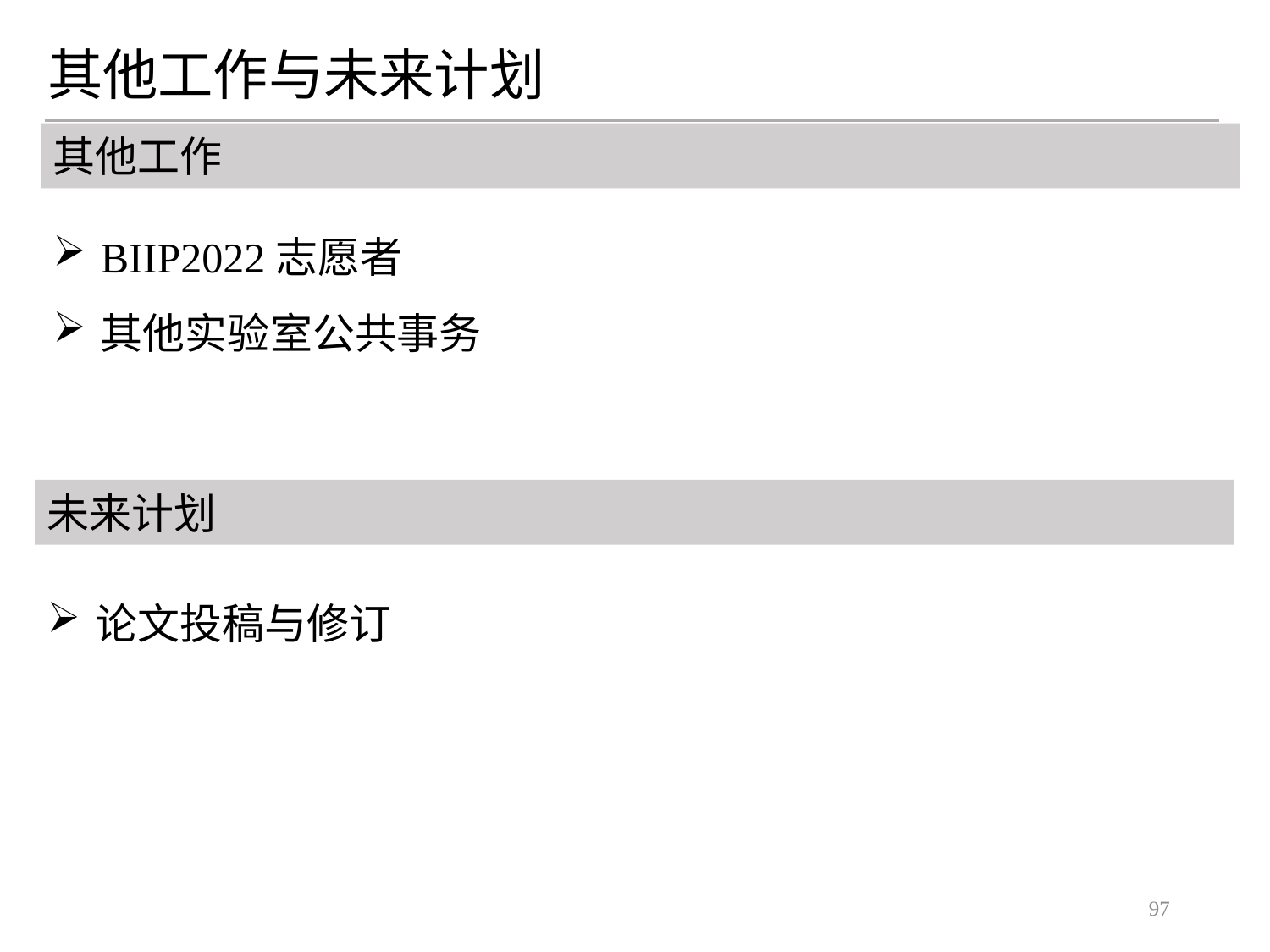

其他工作与未来计划
其他工作

BIIP2022志愿者
其他实验室公共事务

未来计划
论文投稿与修订

97